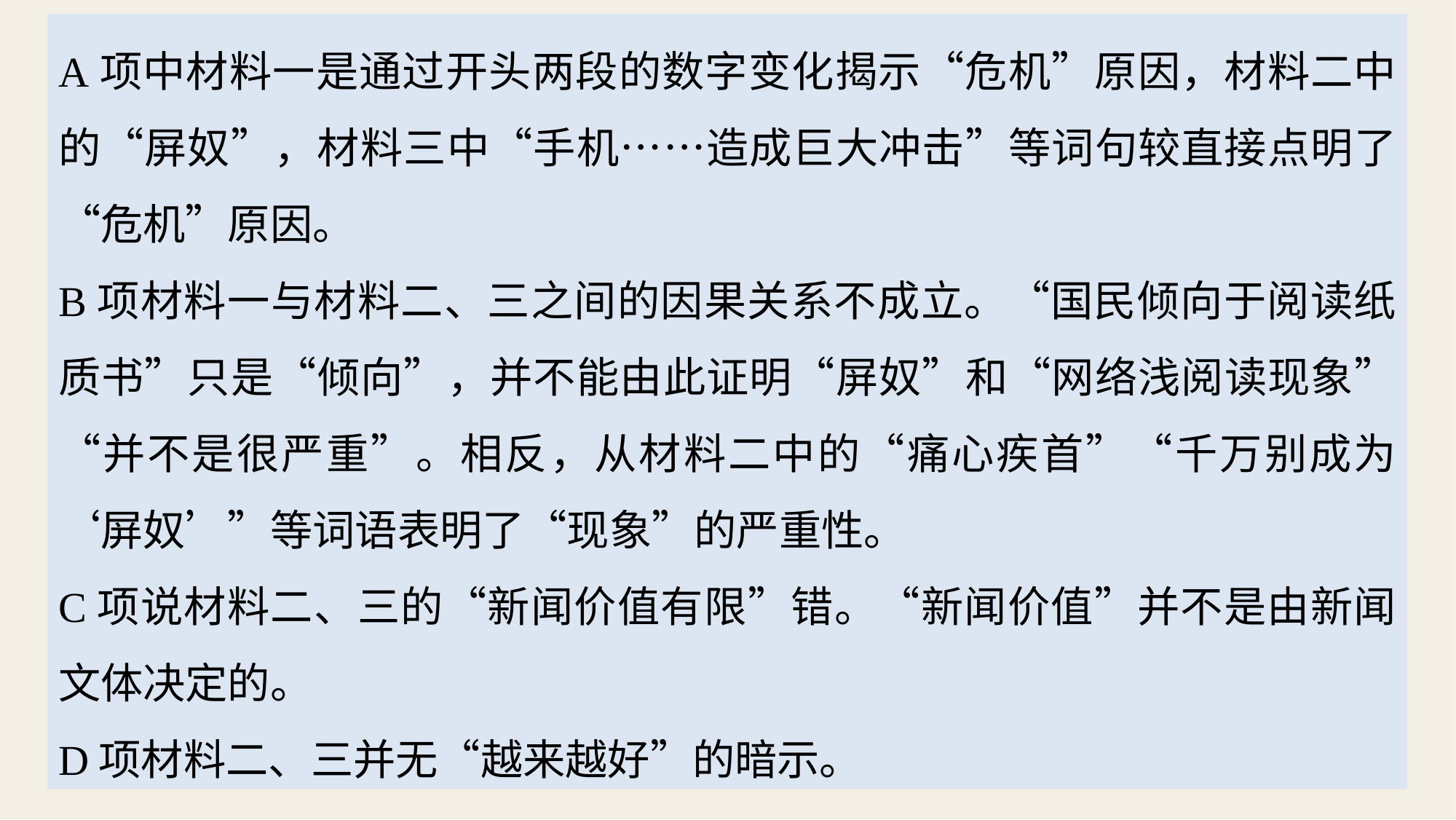

A项中材料一是通过开头两段的数字变化揭示“危机”原因，材料二中的“屏奴”，材料三中“手机……造成巨大冲击”等词句较直接点明了“危机”原因。
B项材料一与材料二、三之间的因果关系不成立。“国民倾向于阅读纸质书”只是“倾向”，并不能由此证明“屏奴”和“网络浅阅读现象”“并不是很严重”。相反，从材料二中的“痛心疾首”“千万别成为‘屏奴’”等词语表明了“现象”的严重性。
C项说材料二、三的“新闻价值有限”错。“新闻价值”并不是由新闻文体决定的。
D项材料二、三并无“越来越好”的暗示。